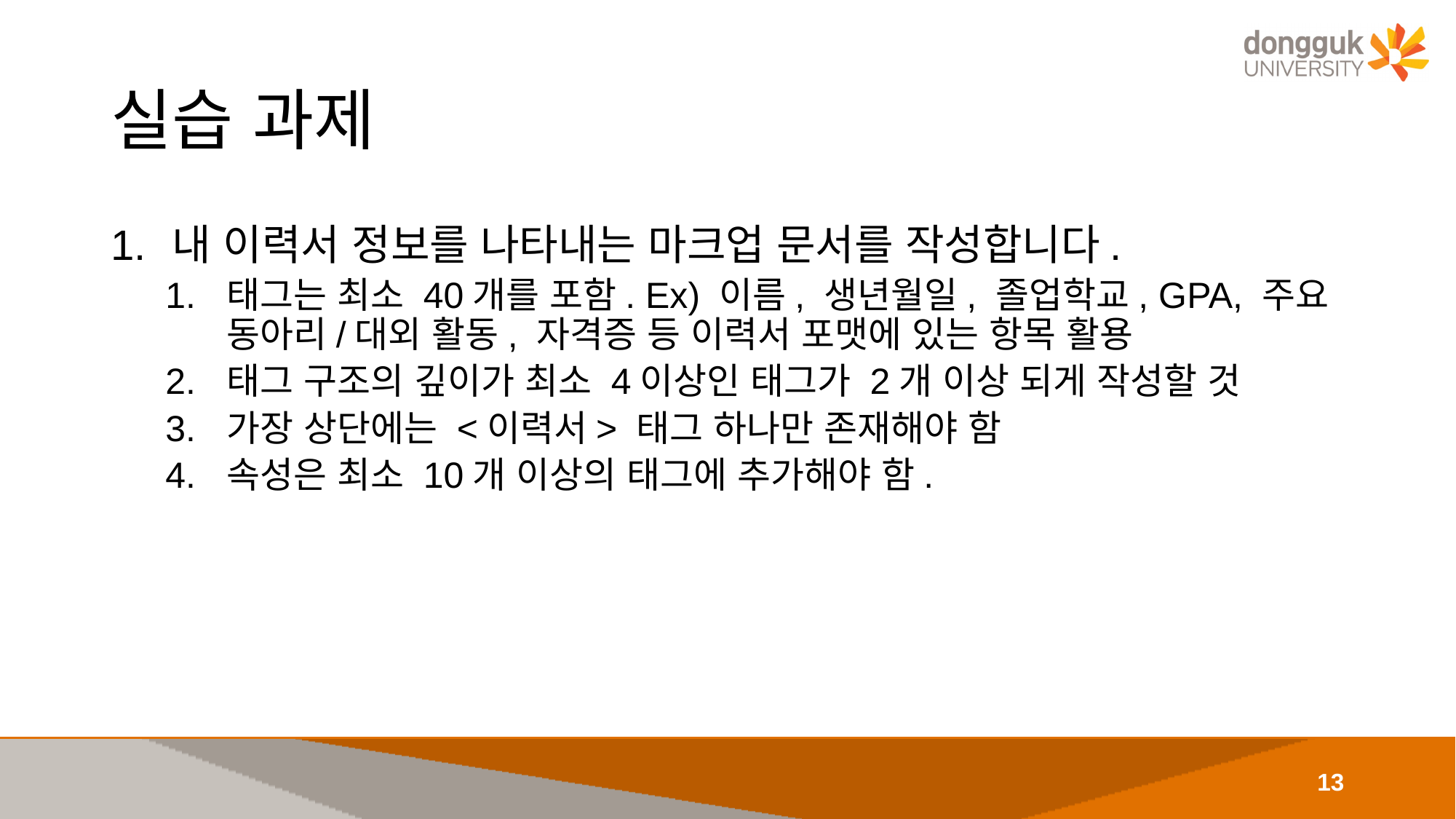

# 실습 과제
내 이력서 정보를 나타내는 마크업 문서를 작성합니다.
태그는 최소 40개를 포함. Ex) 이름, 생년월일, 졸업학교, GPA, 주요 동아리/대외 활동, 자격증 등 이력서 포맷에 있는 항목 활용
태그 구조의 깊이가 최소 4이상인 태그가 2개 이상 되게 작성할 것
가장 상단에는 <이력서> 태그 하나만 존재해야 함
속성은 최소 10개 이상의 태그에 추가해야 함.
13